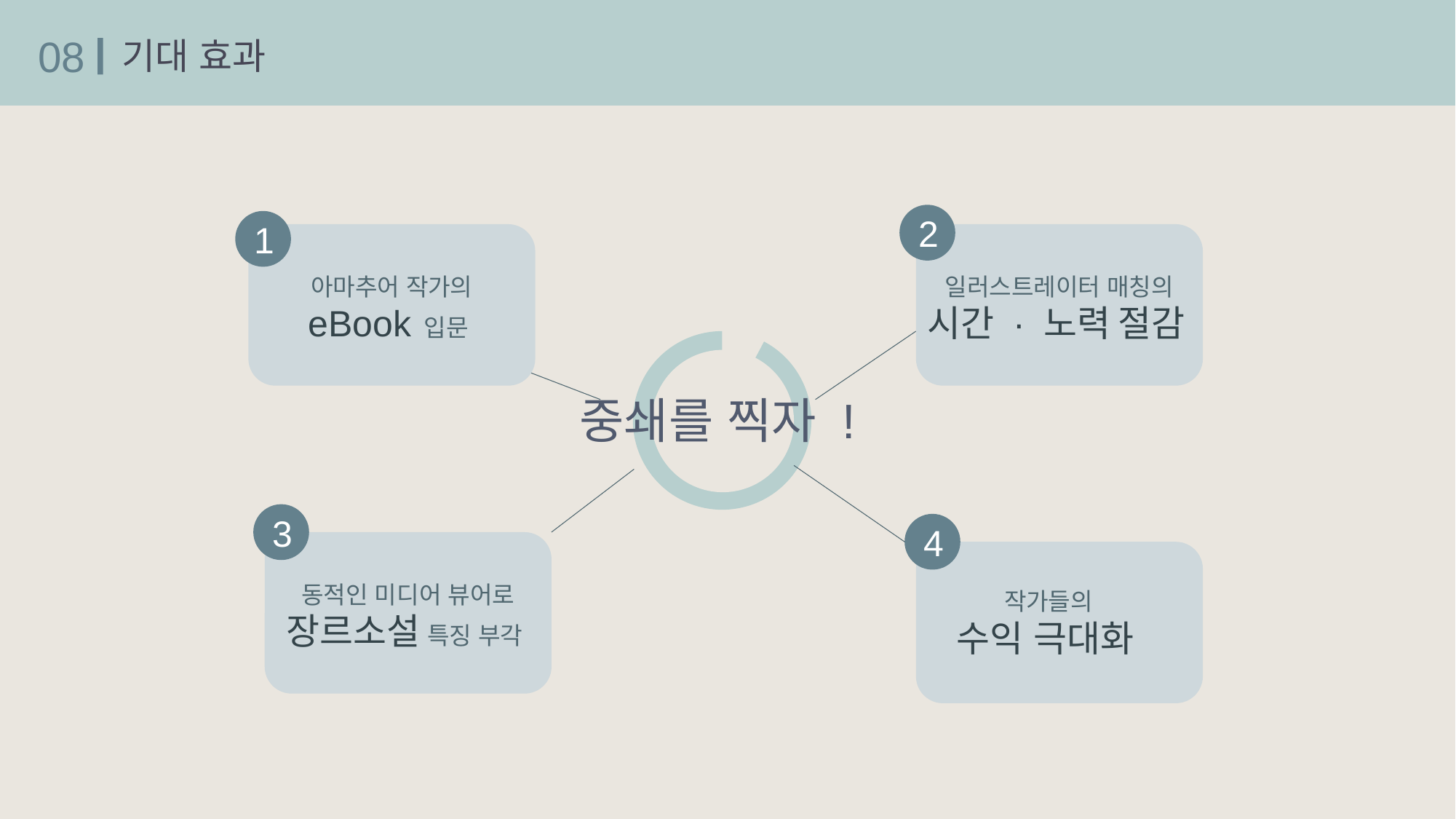

08
기대 효과

2
1

아마추어 작가의
eBook 입문
일러스트레이터 매칭의
시간 · 노력 절감

중쇄를 찍자 !
3
4

동적인 미디어 뷰어로
장르소설 특징 부각
작가들의
수익 극대화